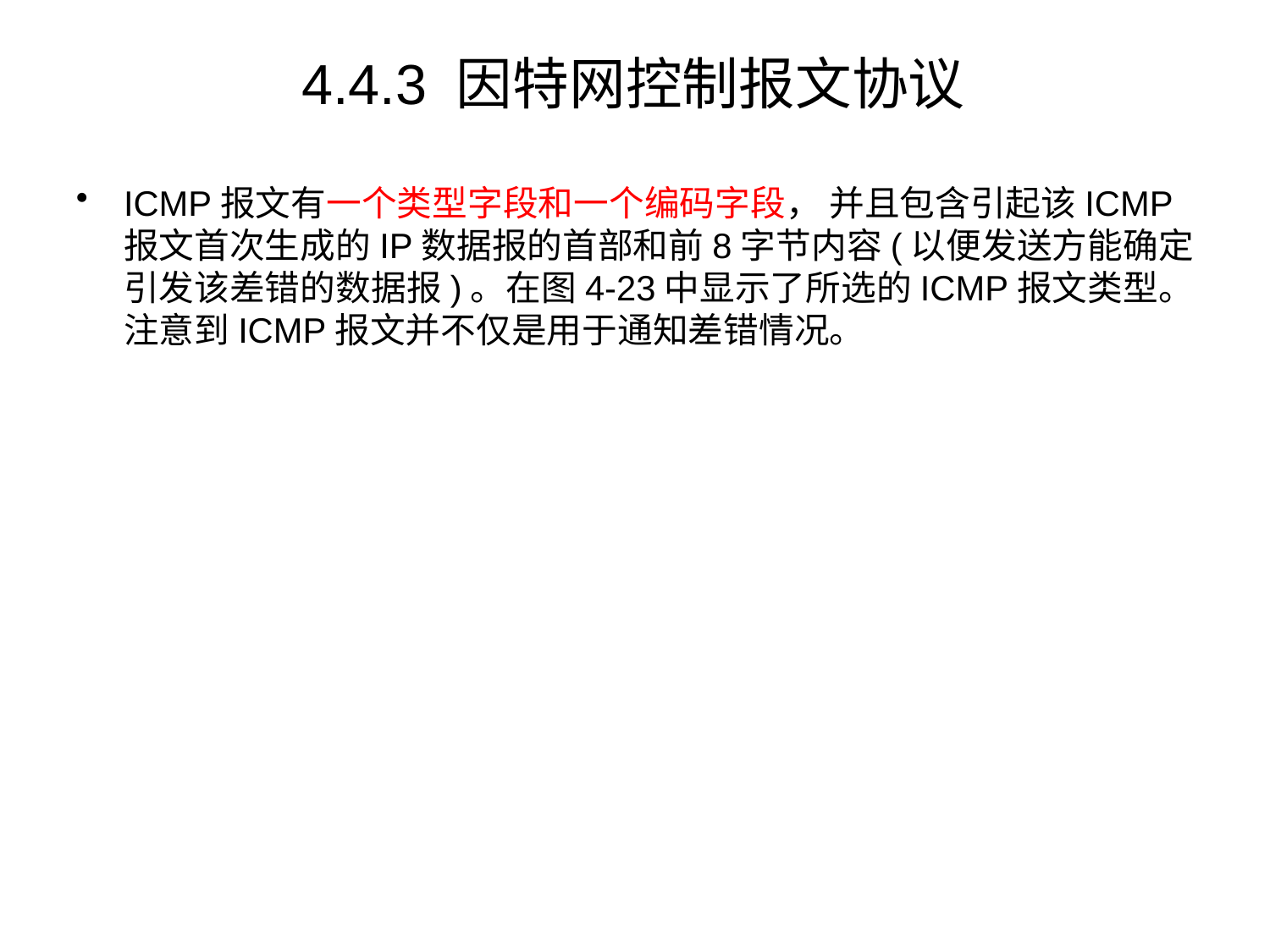

# 4.4.3 因特网控制报文协议
ICMP报文有一个类型字段和一个编码字段， 并且包含引起该ICMP报文首次生成的IP数据报的首部和前8字节内容(以便发送方能确定引发该差错的数据报)。在图4-23中显示了所选的ICMP报文类型。注意到ICMP报文并不仅是用于通知差错情况。